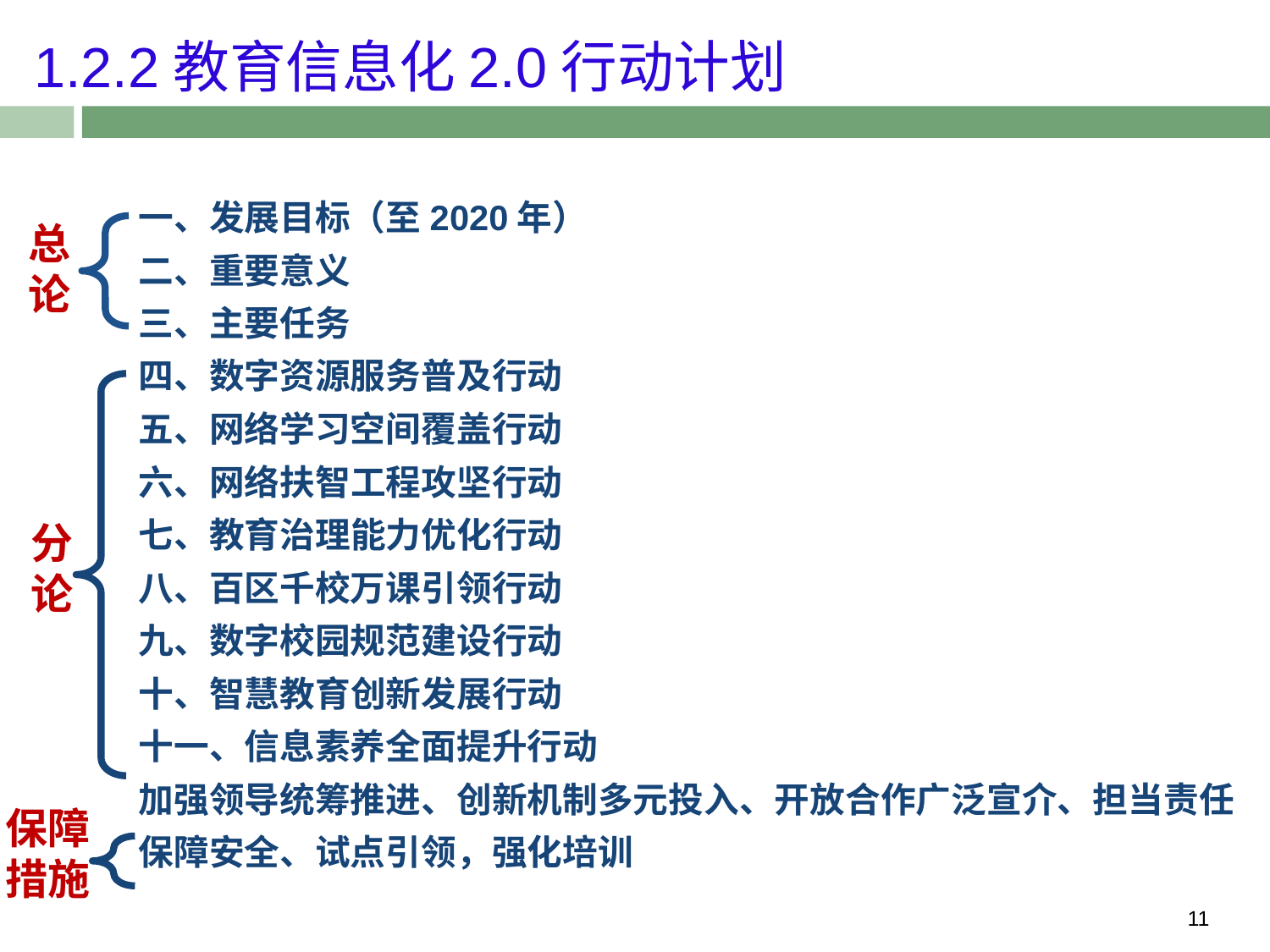

1.2.2教育信息化2.0行动计划

一、发展目标（至2020年）
二、重要意义
三、主要任务
四、数字资源服务普及行动
五、网络学习空间覆盖行动
六、网络扶智工程攻坚行动
七、教育治理能力优化行动
八、百区千校万课引领行动
九、数字校园规范建设行动
十、智慧教育创新发展行动
十一、信息素养全面提升行动
加强领导统筹推进、创新机制多元投入、开放合作广泛宣介、担当责任
保障安全、试点引领，强化培训
总论

分论
保障措施

11